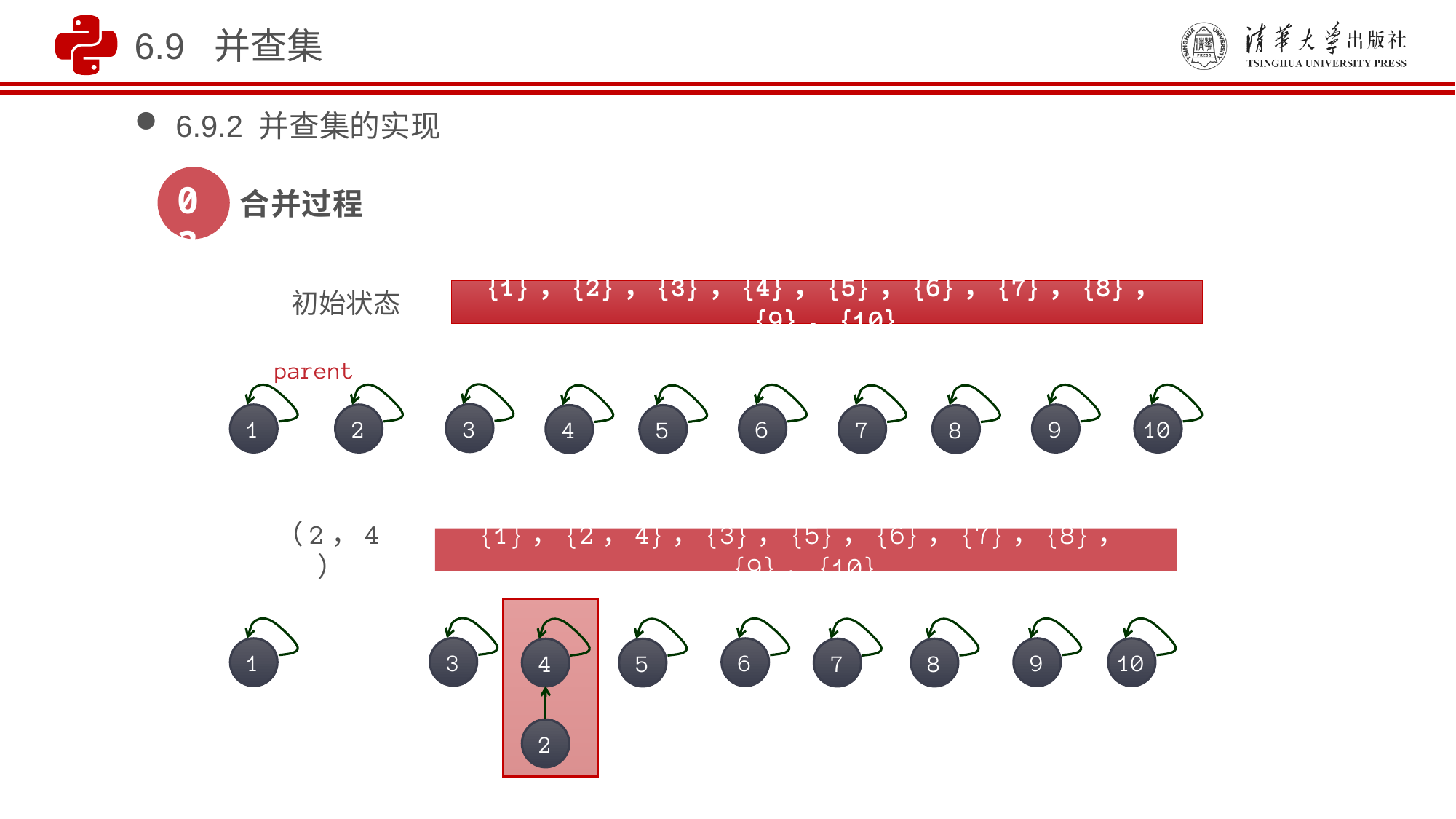

6.9  并查集
6.9.2 并查集的实现

03
合并过程
初始状态
{1}，{2}，{3}，{4}，{5}，{6}，{7}，{8}，{9}，{10}
parent

3

1

2

6

9

10

4

5

7

8
（2，4）
{1}，{2，4}，{3}，{5}，{6}，{7}，{8}，{9}，{10}

3

1

6

9

10

4

5

7

8
2